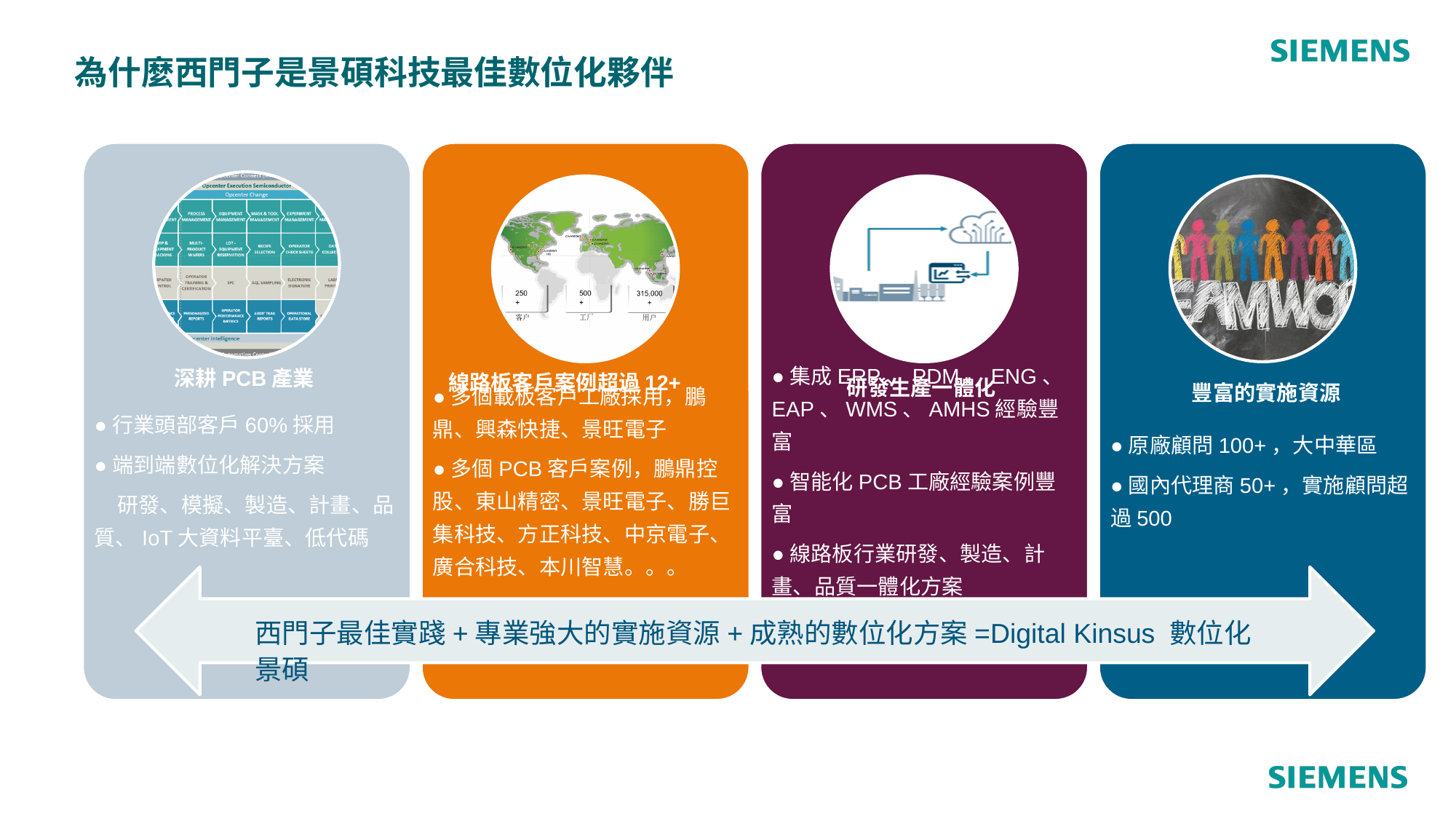

# 為什麼西門子是景碩科技最佳數位化夥伴

●行業頭部客戶60%採用
●端到端數位化解決方案
   研發、模擬、製造、計畫、品質、IoT大資料平臺、低代碼
●多個載板客戶工廠採用，鵬鼎、興森快捷、景旺電子
●多個PCB客戶案例，鵬鼎控股、東山精密、景旺電子、勝巨集科技、方正科技、中京電子、廣合科技、本川智慧。。。
●集成ERP、PDM、ENG、EAP、WMS、AMHS經驗豐富
●智能化PCB工廠經驗案例豐富
●線路板行業研發、製造、計畫、品質一體化方案
●原廠顧問100+，大中華區
●國內代理商50+，實施顧問超過500

深耕PCB產業
線路板客戶案例超過12+
研發生產一體化
豐富的實施資源

西門子最佳實踐+專業強大的實施資源+成熟的數位化方案=Digital Kinsus 數位化景碩